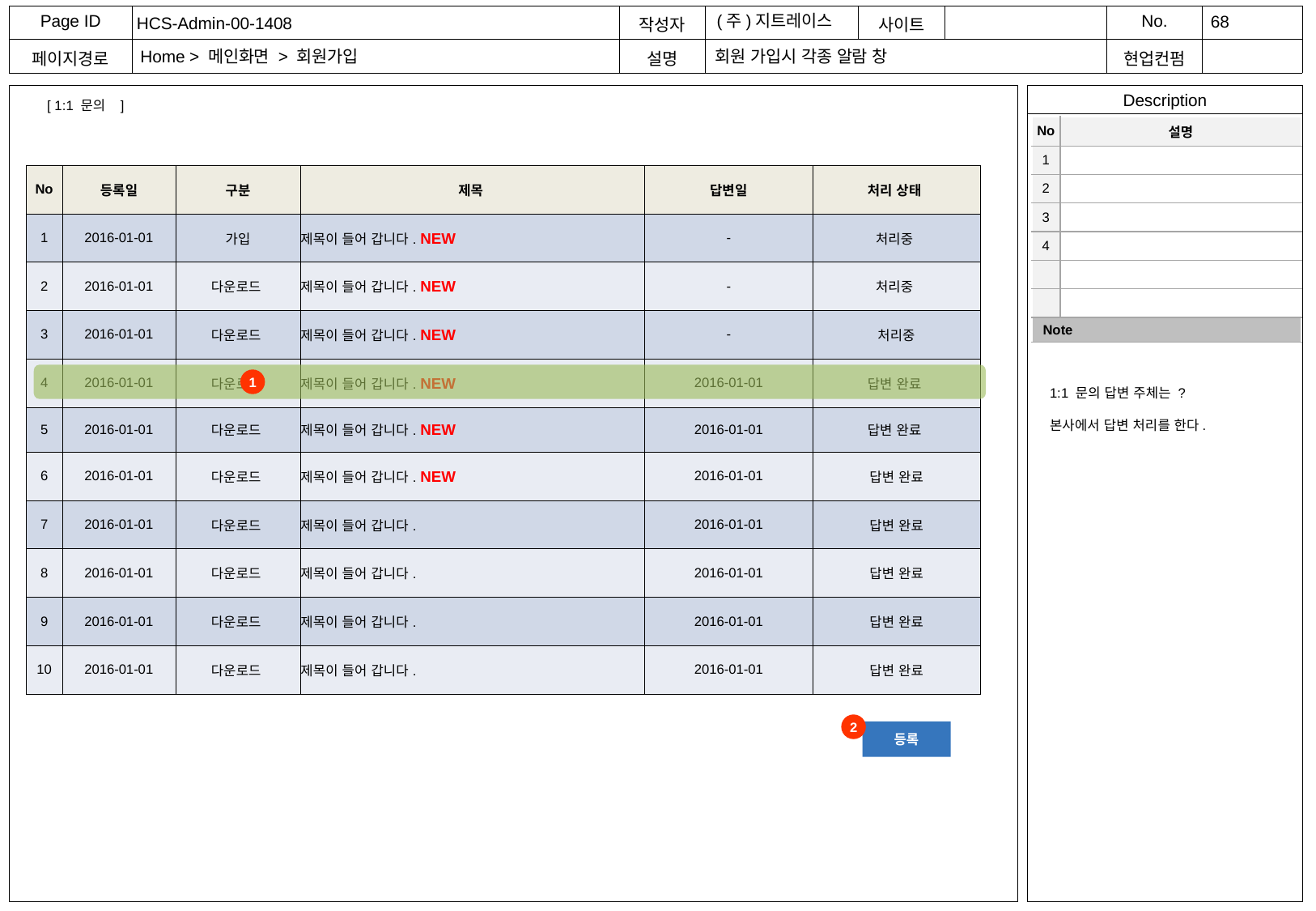

(주)지트레이스
# HCS-Admin-00-1408

Home > 메인화면 > 회원가입
회원 가입시 각종 알람 창
[ 1:1 문의   ]
| No | 설명 |
| --- | --- |
| 1 |  |
| 2 |  |
| 3 |  |
| 4 |  |
|  |  |
|  |  |
| Note |  |
|  |  |
| No | 등록일 | 구분 | 제목 | 답변일 | 처리 상태 |
| --- | --- | --- | --- | --- | --- |
| 1 | 2016-01-01 | 가입 | 제목이 들어 갑니다. NEW | - | 처리중 |
| 2 | 2016-01-01 | 다운로드 | 제목이 들어 갑니다. NEW | - | 처리중 |
| 3 | 2016-01-01 | 다운로드 | 제목이 들어 갑니다. NEW | - | 처리중 |
| 4 | 2016-01-01 | 다운로드 | 제목이 들어 갑니다. NEW | 2016-01-01 | 답변 완료 |
| 5 | 2016-01-01 | 다운로드 | 제목이 들어 갑니다. NEW | 2016-01-01 | 답변 완료 |
| 6 | 2016-01-01 | 다운로드 | 제목이 들어 갑니다. NEW | 2016-01-01 | 답변 완료 |
| 7 | 2016-01-01 | 다운로드 | 제목이 들어 갑니다. | 2016-01-01 | 답변 완료 |
| 8 | 2016-01-01 | 다운로드 | 제목이 들어 갑니다. | 2016-01-01 | 답변 완료 |
| 9 | 2016-01-01 | 다운로드 | 제목이 들어 갑니다. | 2016-01-01 | 답변 완료 |
| 10 | 2016-01-01 | 다운로드 | 제목이 들어 갑니다. | 2016-01-01 | 답변 완료 |
◄◄  ◄  | 1 | 2 | 3 | 4 | 5 | 6 | 7 | 8 | 9 | 10 |  ►  ►►
4

1
1:1 문의 답변 주체는 ?

본사에서 답변 처리를 한다.

2
등록